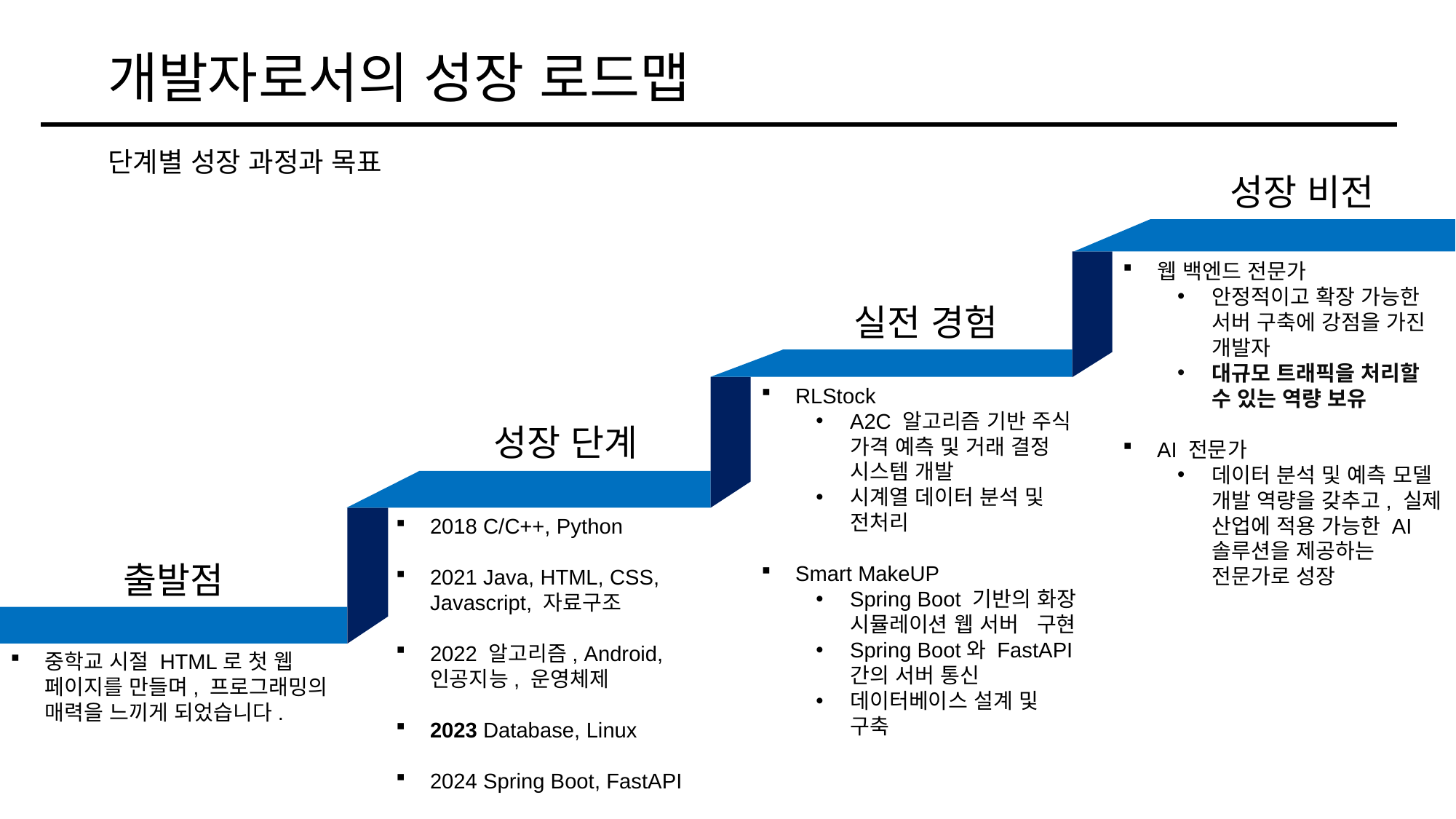

개발자로서의 성장 로드맵

단계별 성장 과정과 목표
성장 비전

웹 백엔드 전문가
안정적이고 확장 가능한 서버 구축에 강점을 가진 개발자
대규모 트래픽을 처리할 수 있는 역량 보유

AI 전문가
데이터 분석 및 예측 모델 개발 역량을 갖추고, 실제 산업에 적용 가능한 AI 솔루션을 제공하는 전문가로 성장
실전 경험

RLStock
A2C 알고리즘 기반 주식 가격 예측 및 거래 결정 시스템 개발
시계열 데이터 분석 및   전처리

Smart MakeUP
Spring Boot 기반의 화장 시뮬레이션 웹 서버   구현
Spring Boot와 FastAPI간의 서버 통신
데이터베이스 설계 및    구축

성장 단계

2018 C/C++, Python

2021 Java, HTML, CSS, Javascript, 자료구조

2022 알고리즘, Android, 인공지능, 운영체제

2023 Database, Linux

2024 Spring Boot, FastAPI
출발점

중학교 시절 HTML로 첫 웹 페이지를 만들며, 프로그래밍의 매력을 느끼게 되었습니다.